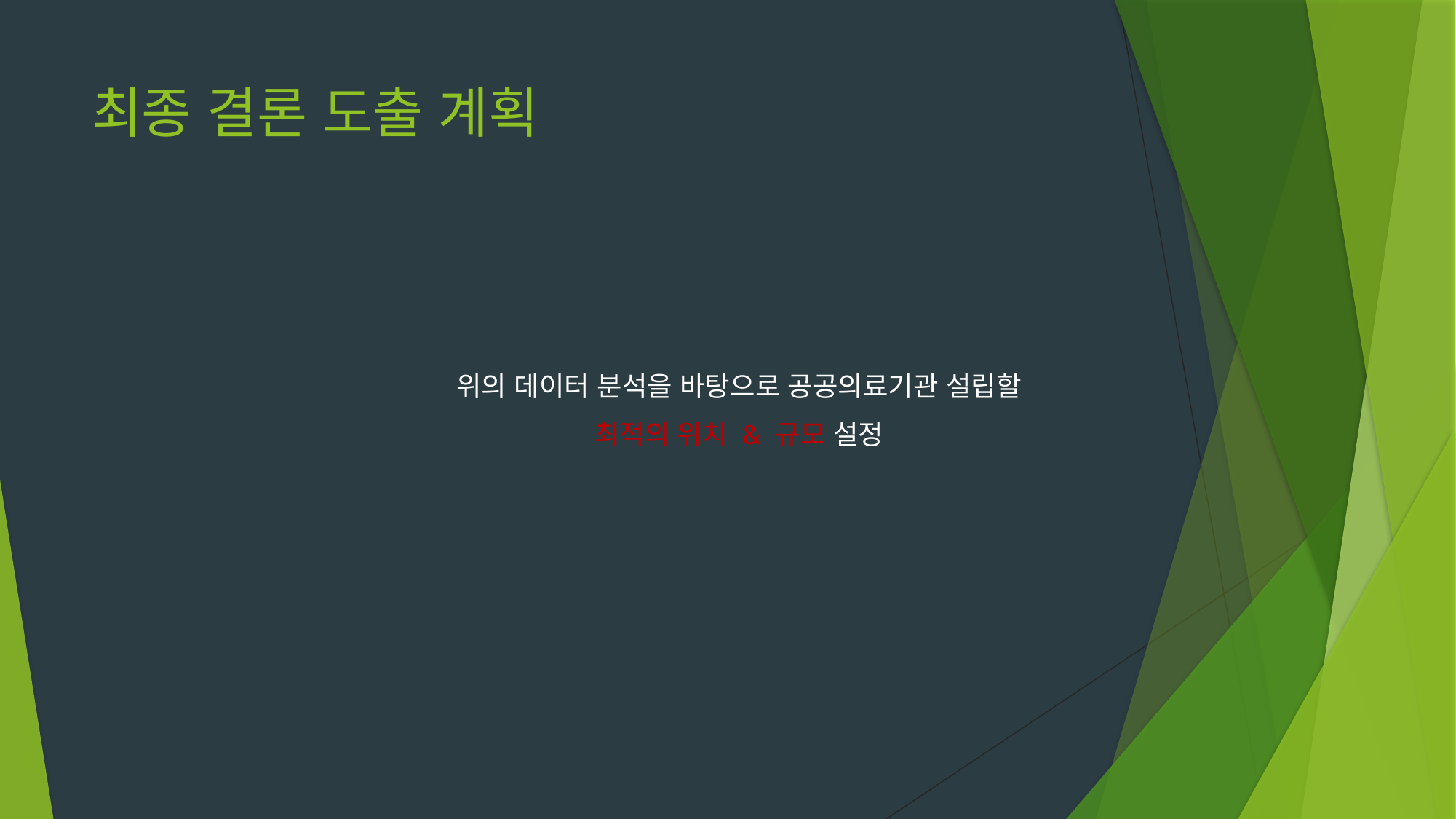

# 최종 결론 도출 계획

위의 데이터 분석을 바탕으로 공공의료기관 설립할
최적의 위치 & 규모 설정